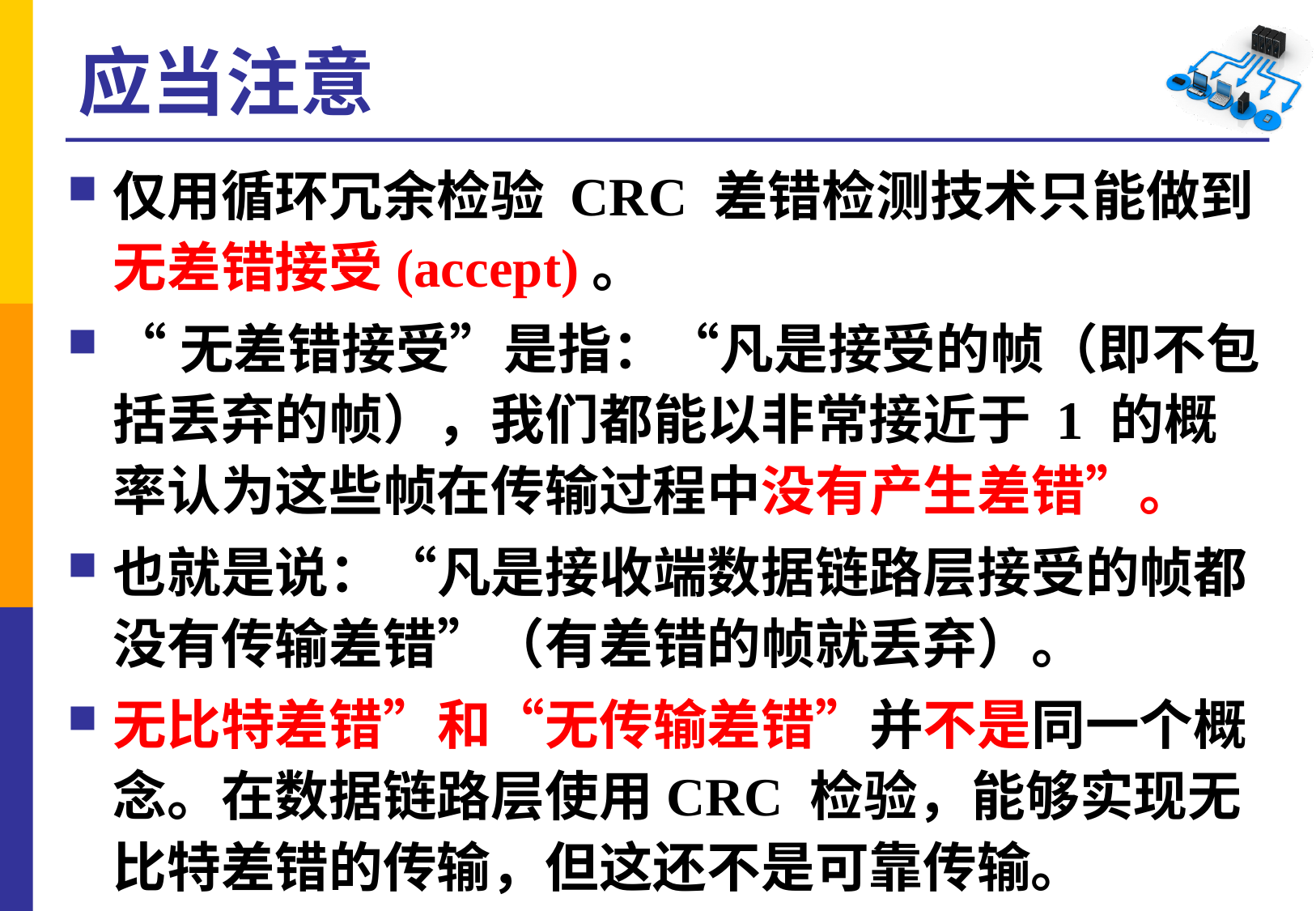

# 应当注意
仅用循环冗余检验 CRC 差错检测技术只能做到无差错接受(accept)。
“无差错接受”是指：“凡是接受的帧（即不包括丢弃的帧），我们都能以非常接近于 1 的概率认为这些帧在传输过程中没有产生差错”。
也就是说：“凡是接收端数据链路层接受的帧都没有传输差错”（有差错的帧就丢弃）。
无比特差错”和“无传输差错”并不是同一个概念。在数据链路层使用CRC 检验，能够实现无比特差错的传输，但这还不是可靠传输。